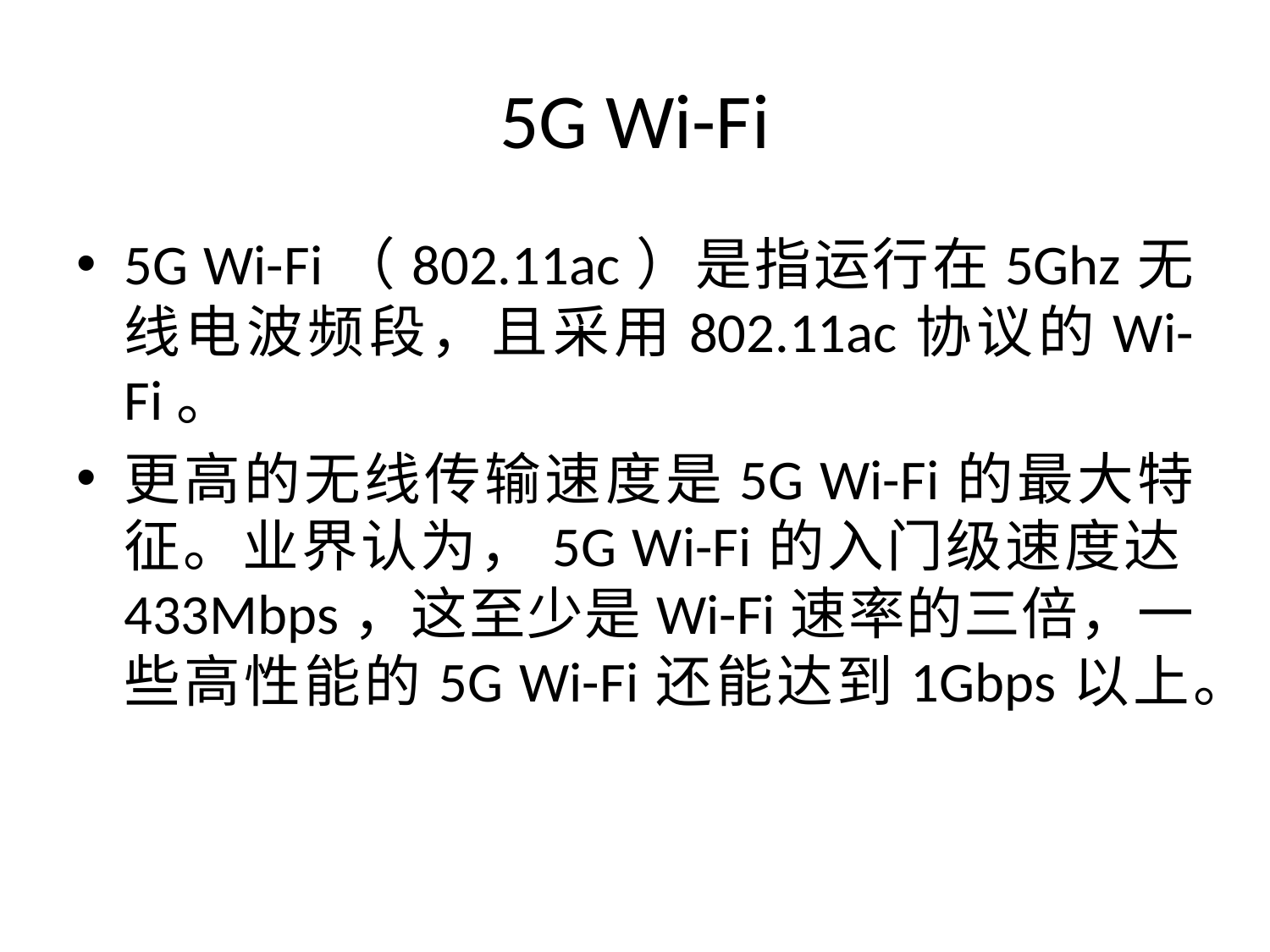

# 5G Wi-Fi
5G Wi-Fi（802.11ac）是指运行在5Ghz无线电波频段，且采用802.11ac协议的Wi-Fi。
更高的无线传输速度是5G Wi-Fi的最大特征。业界认为，5G Wi-Fi的入门级速度达433Mbps，这至少是Wi-Fi速率的三倍，一些高性能的5G Wi-Fi还能达到1Gbps以上。